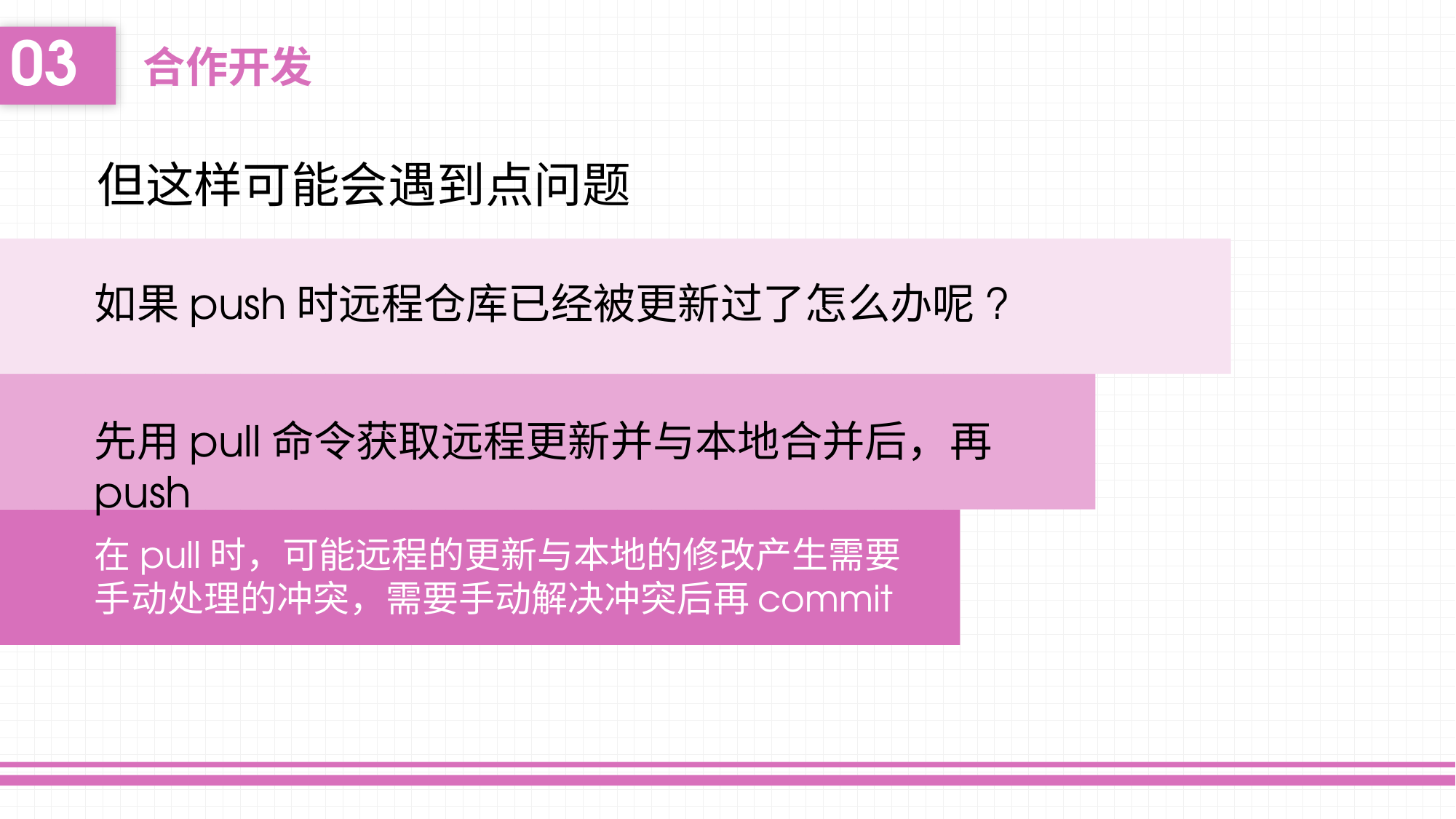

03
合作开发
但这样可能会遇到点问题

如果push时远程仓库已经被更新过了怎么办呢?

先用pull命令获取远程更新并与本地合并后，再push

在pull时，可能远程的更新与本地的修改产生需要手动处理的冲突，需要手动解决冲突后再commit